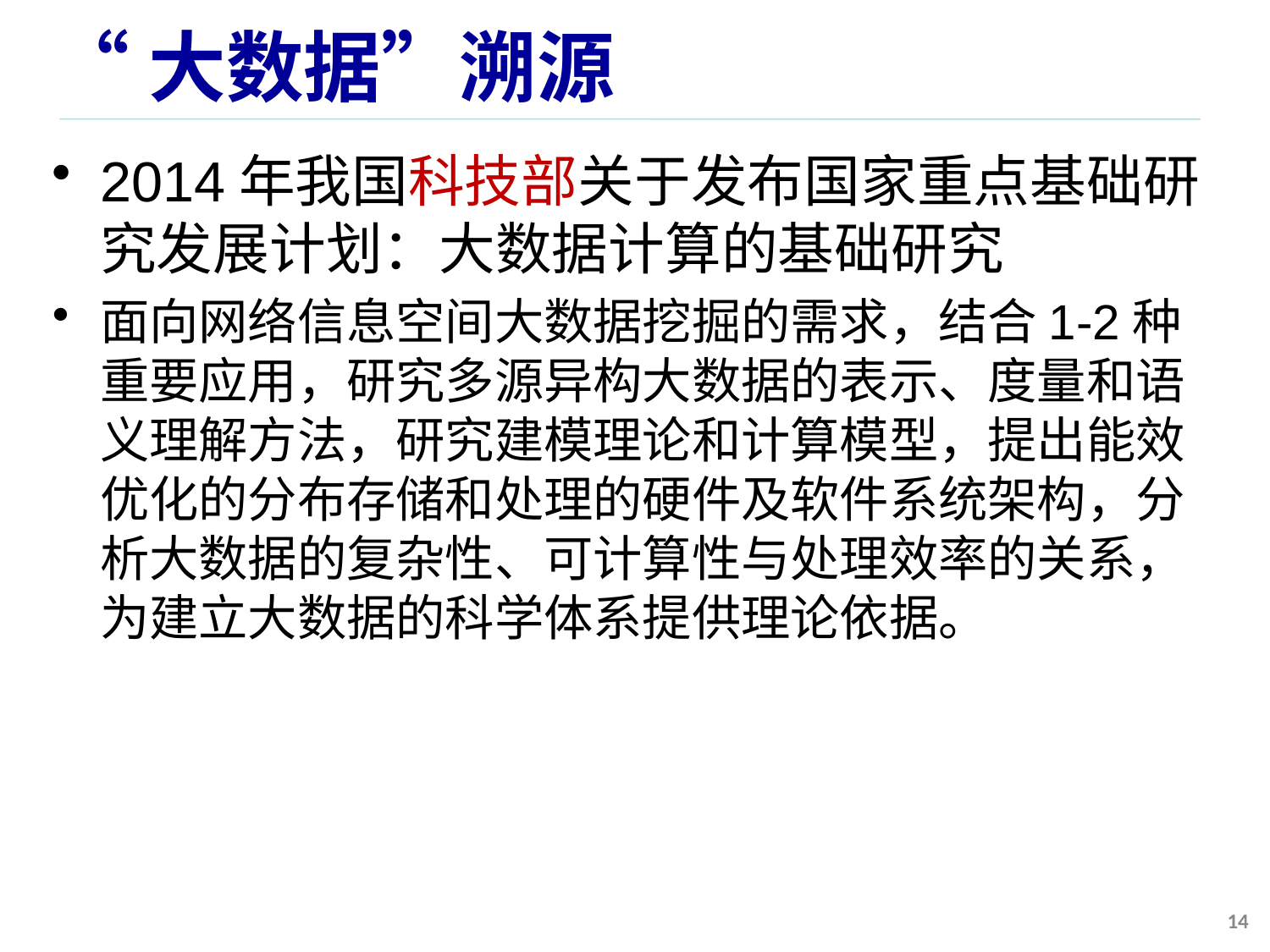

# “大数据”溯源
2014年我国科技部关于发布国家重点基础研究发展计划：大数据计算的基础研究
面向网络信息空间大数据挖掘的需求，结合1-2种重要应用，研究多源异构大数据的表示、度量和语义理解方法，研究建模理论和计算模型，提出能效优化的分布存储和处理的硬件及软件系统架构，分析大数据的复杂性、可计算性与处理效率的关系，为建立大数据的科学体系提供理论依据。

14